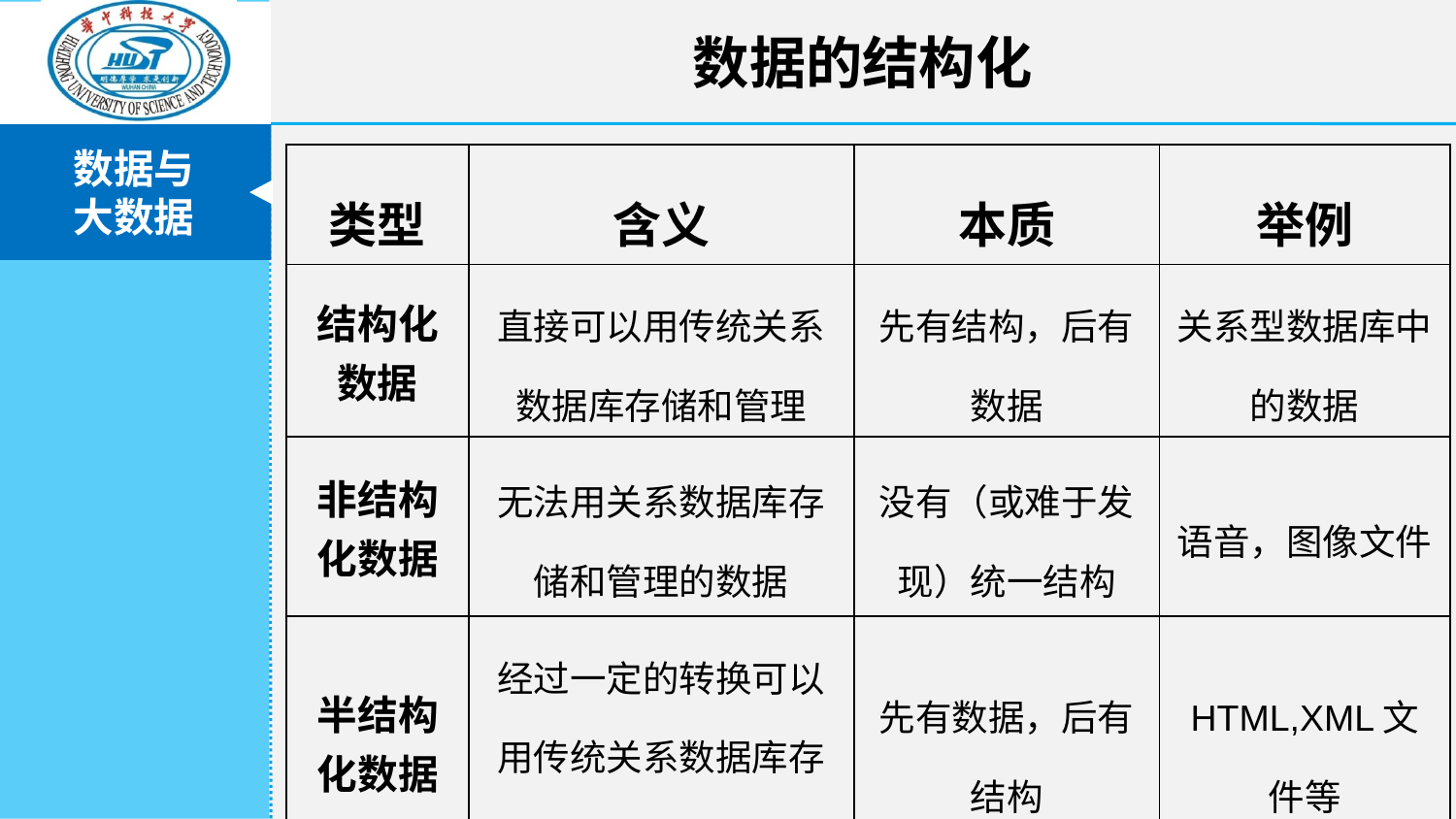

数据的结构化
| 类型 | 含义 | 本质 | 举例 |
| --- | --- | --- | --- |
| 结构化数据 | 直接可以用传统关系数据库存储和管理 | 先有结构，后有数据 | 关系型数据库中的数据 |
| 非结构化数据 | 无法用关系数据库存储和管理的数据 | 没有（或难于发现）统一结构 | 语音，图像文件 |
| 半结构化数据 | 经过一定的转换可以用传统关系数据库存储和管理的数据 | 先有数据，后有结构 | HTML,XML文件等 |